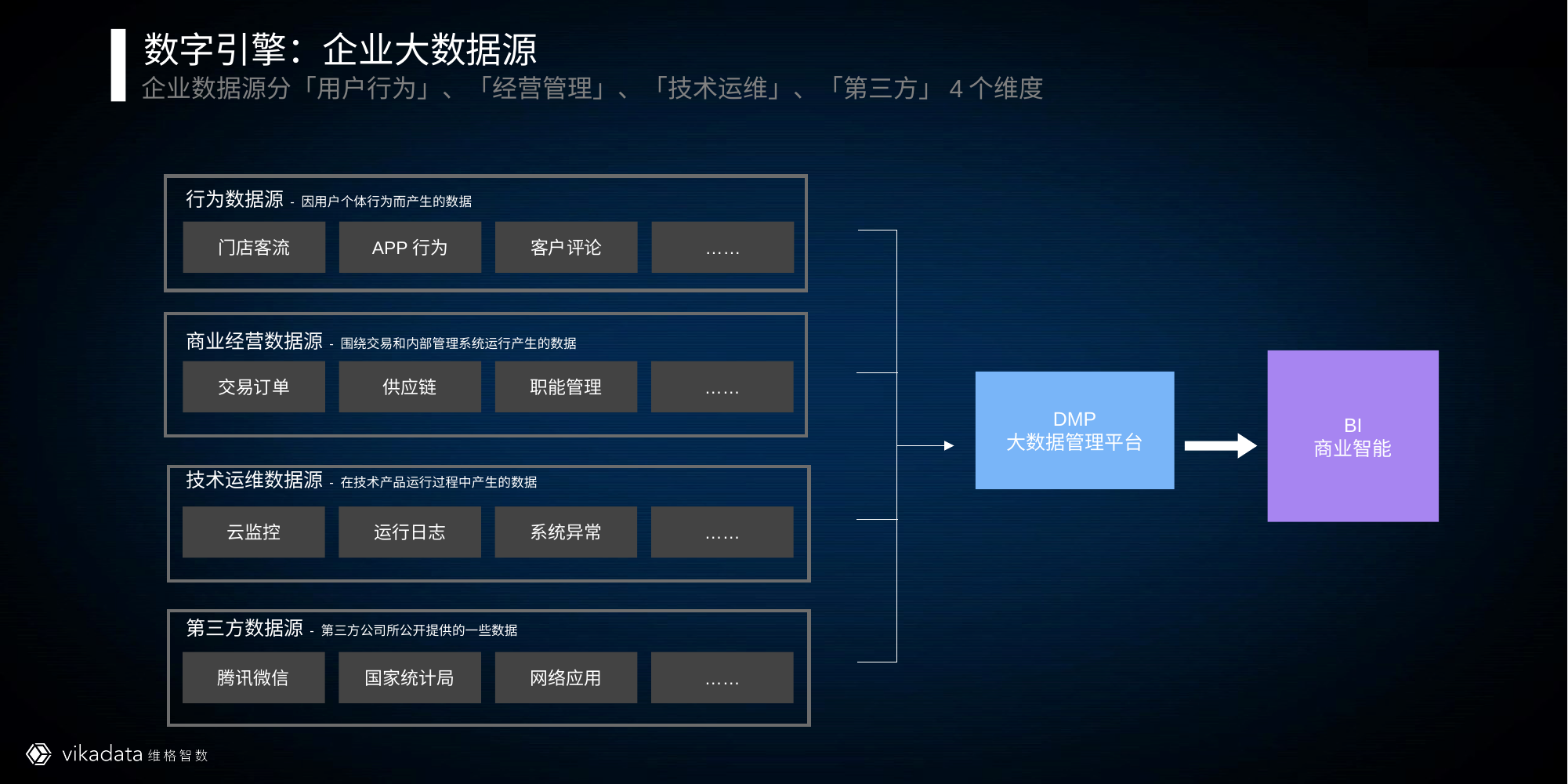

数字引擎：企业大数据源

企业数据源分「用户行为」、「经营管理」、「技术运维」、「第三方」4个维度

行为数据源 - 因用户个体行为而产生的数据
门店客流
APP行为
客户评论
……

商业经营数据源 - 围绕交易和内部管理系统运行产生的数据
BI
商业智能
交易订单
供应链
职能管理
……
DMP
大数据管理平台

技术运维数据源 - 在技术产品运行过程中产生的数据

云监控
运行日志
系统异常
……

第三方数据源 - 第三方公司所公开提供的一些数据
腾讯微信
国家统计局
网络应用
……